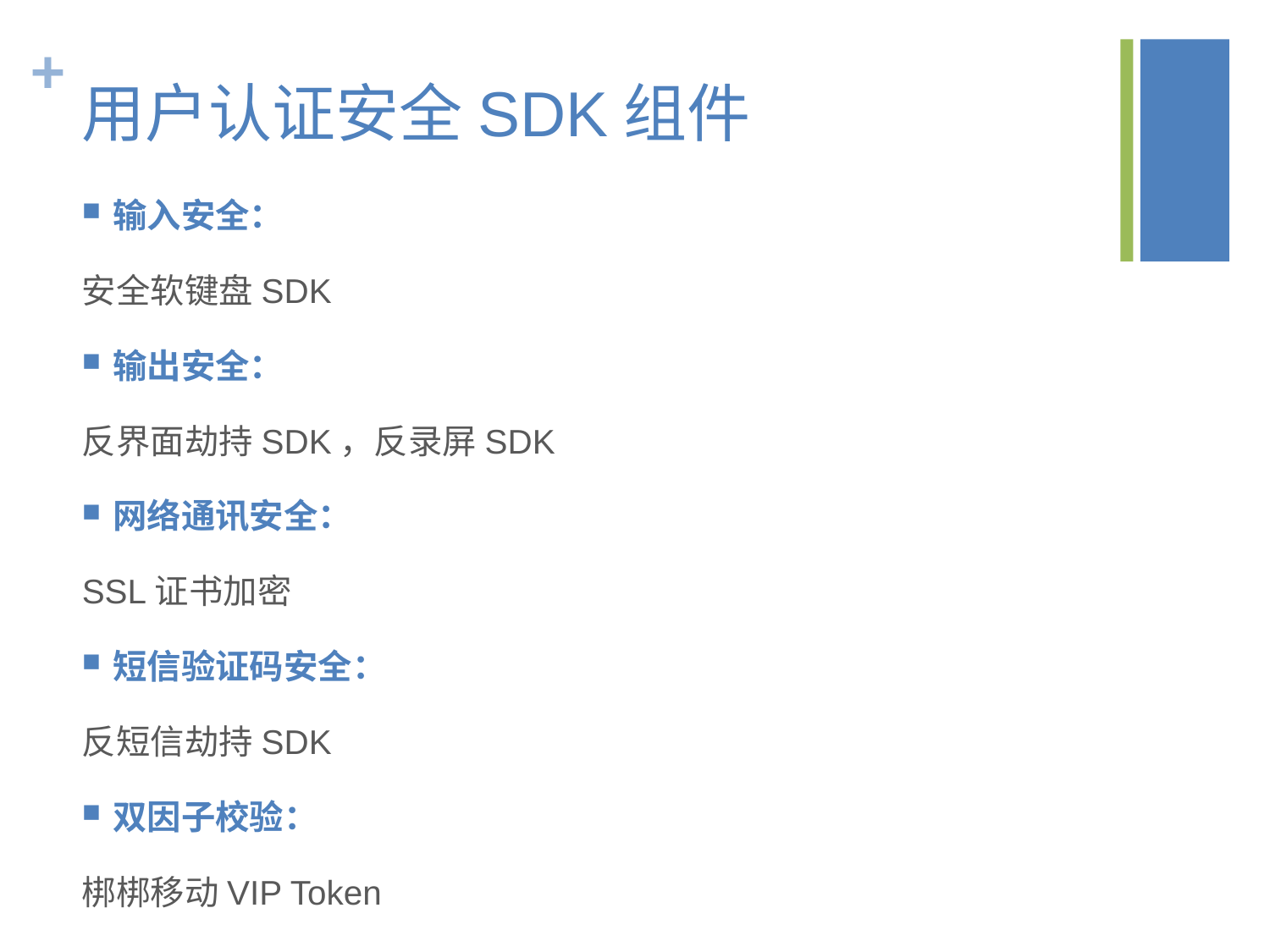

# 用户认证安全SDK组件
输入安全：
安全软键盘SDK
输出安全：
反界面劫持SDK，反录屏SDK
网络通讯安全：
SSL证书加密
短信验证码安全：
反短信劫持SDK
双因子校验：
梆梆移动VIP Token